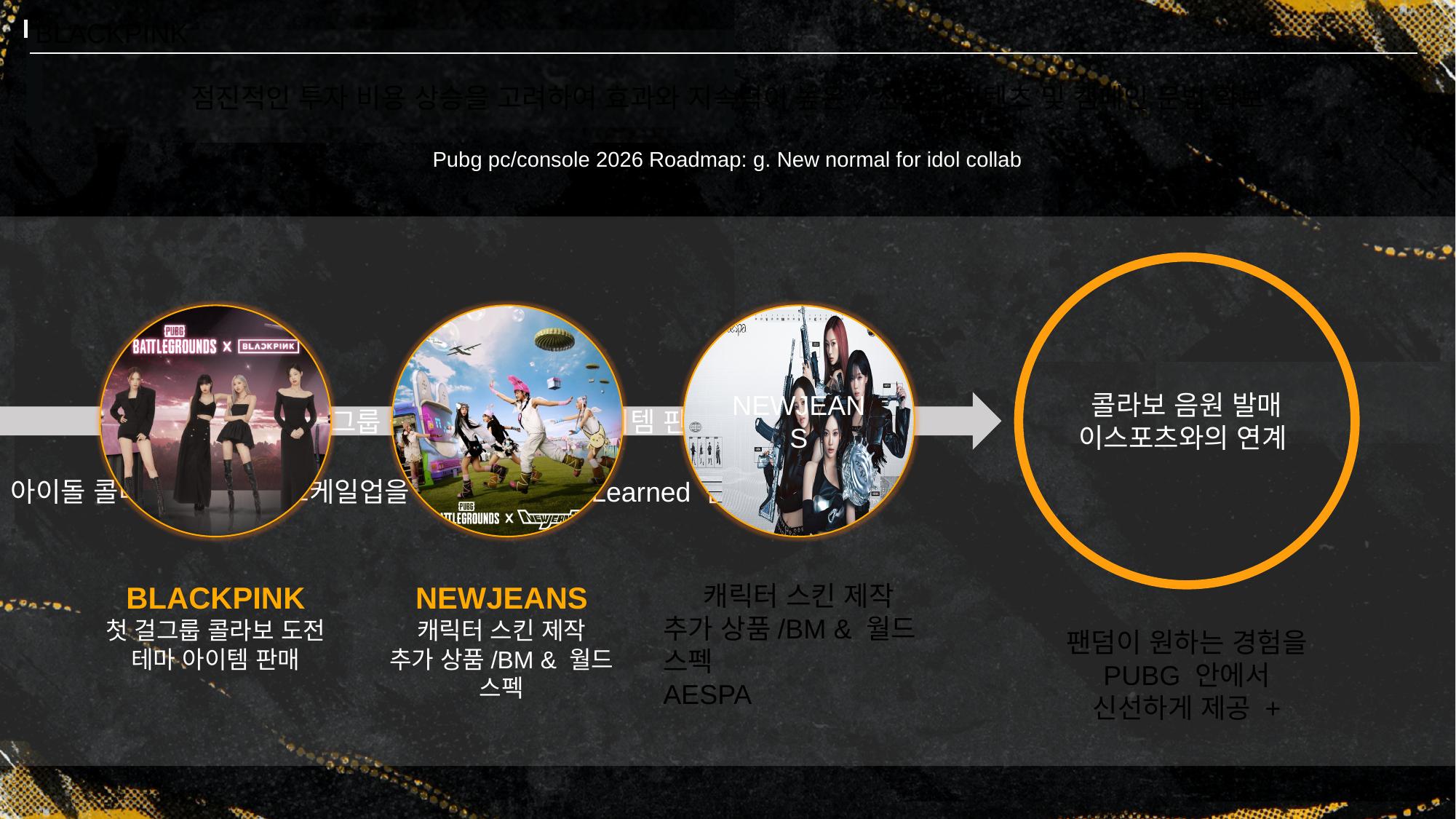

BLACKPINK
점진적인 투자 비용 상승을 고려하여 효과와 지속력이 높은, 진화된 컨텐츠 및 캠페인 문법 확보
Pubg pc/console 2026 Roadmap: g. New normal for idol collab
아이돌 콜라보의 점진적 스케일업을 위한 Lessons Learned 반영
콜라보 음원 발매
이스포츠와의 연계

BLACKPINK
첫 걸그룹 콜라보 도전
테마 아이템 판매

NEWJEANS
캐릭터 스킨 제작
추가 상품/BM & 월드 스펙
NEWJEANS
첫 걸그룹 콜라보 도전테마 아이템 판매
캐릭터 스킨 제작
추가 상품/BM & 월드 스펙
AESPA
팬덤이 원하는 경험을 PUBG 안에서 신선하게 제공 +